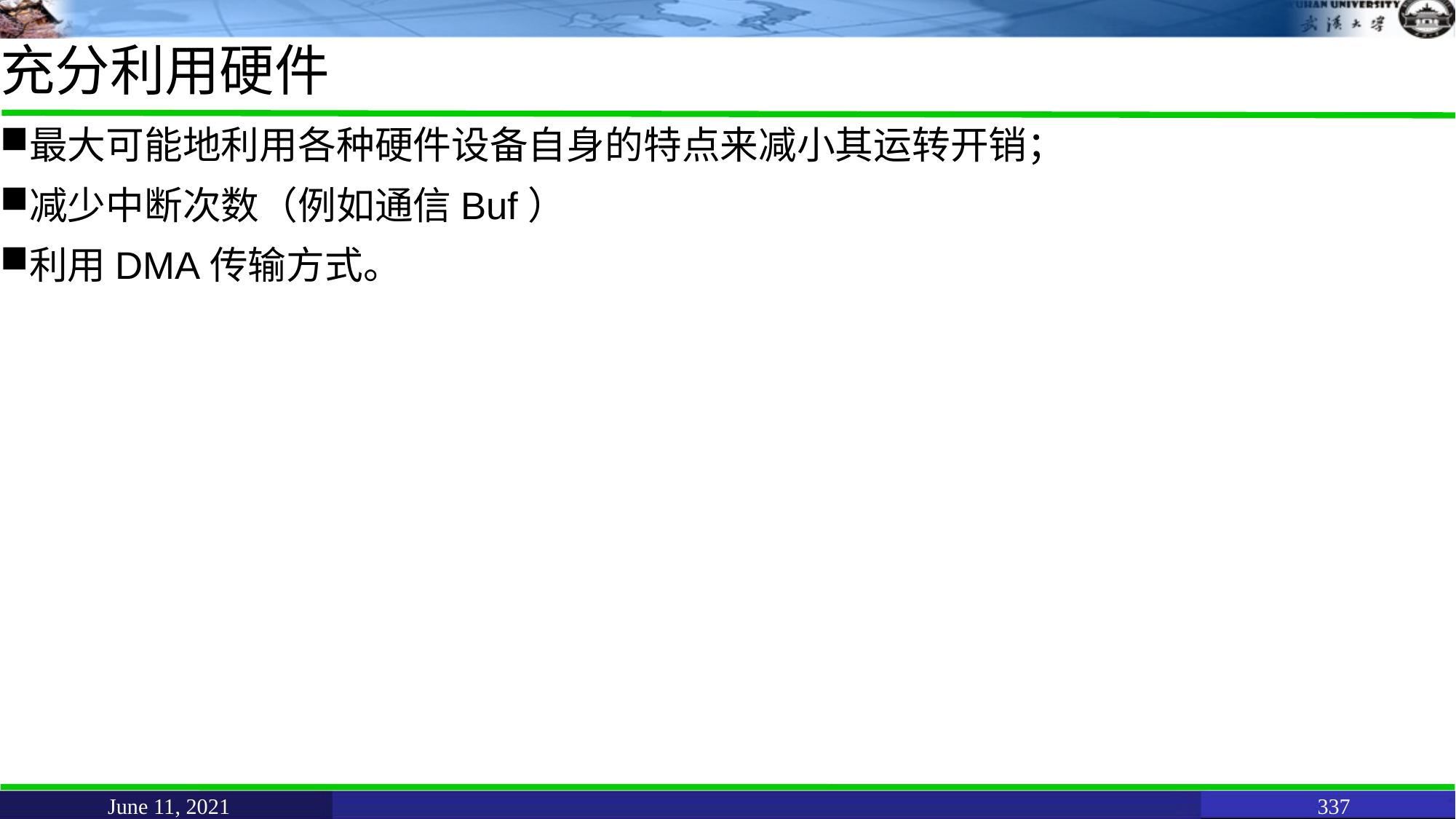

# 充分利用硬件
最大可能地利用各种硬件设备自身的特点来减小其运转开销；
减少中断次数（例如通信Buf）
利用DMA传输方式。
June 11, 2021

337